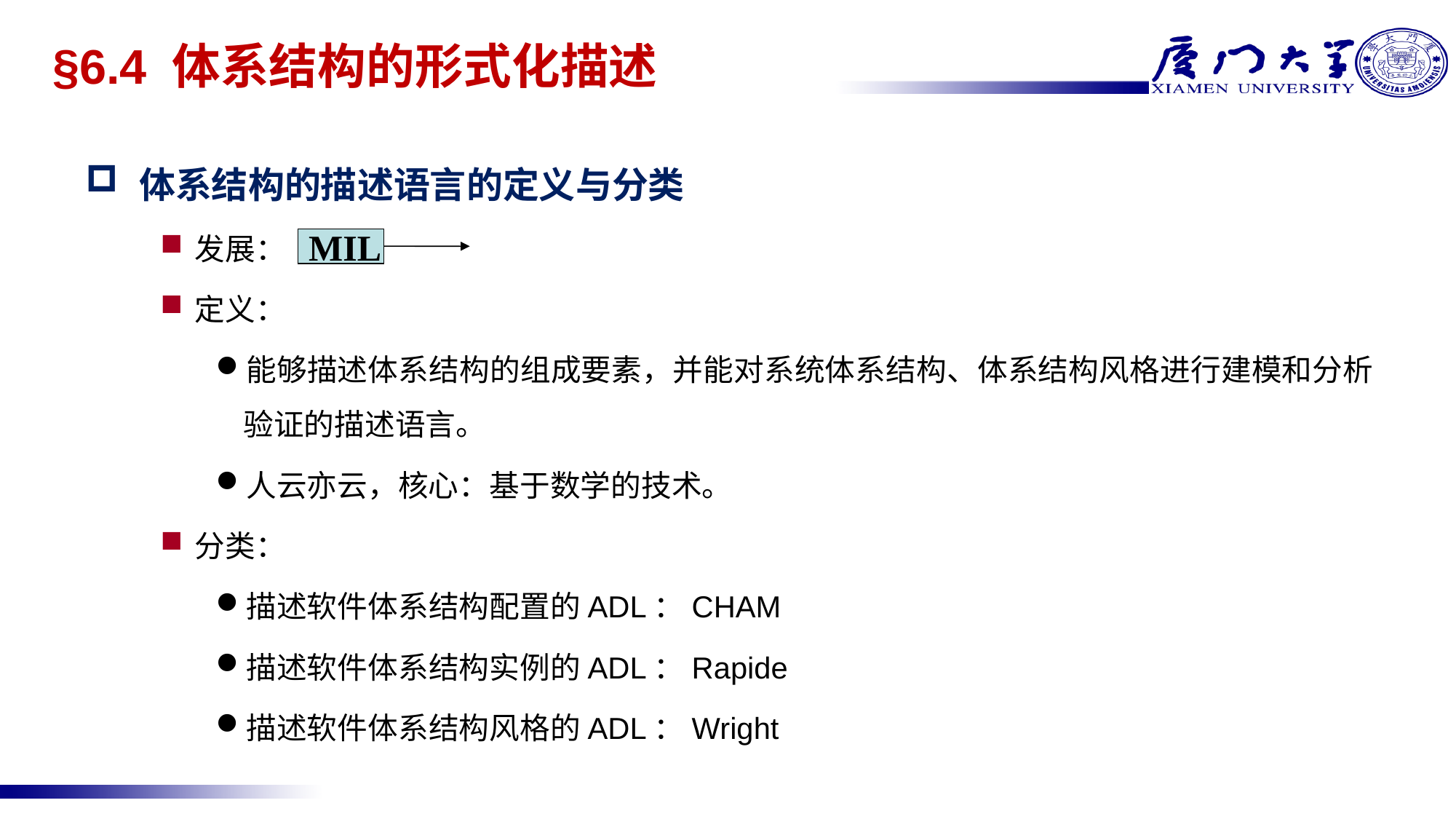

# §6.4 体系结构的形式化描述
体系结构的描述语言的定义与分类
发展：
定义：
能够描述体系结构的组成要素，并能对系统体系结构、体系结构风格进行建模和分析验证的描述语言。
人云亦云，核心：基于数学的技术。
分类：
描述软件体系结构配置的ADL：CHAM
描述软件体系结构实例的ADL：Rapide
描述软件体系结构风格的ADL：Wright

MIL